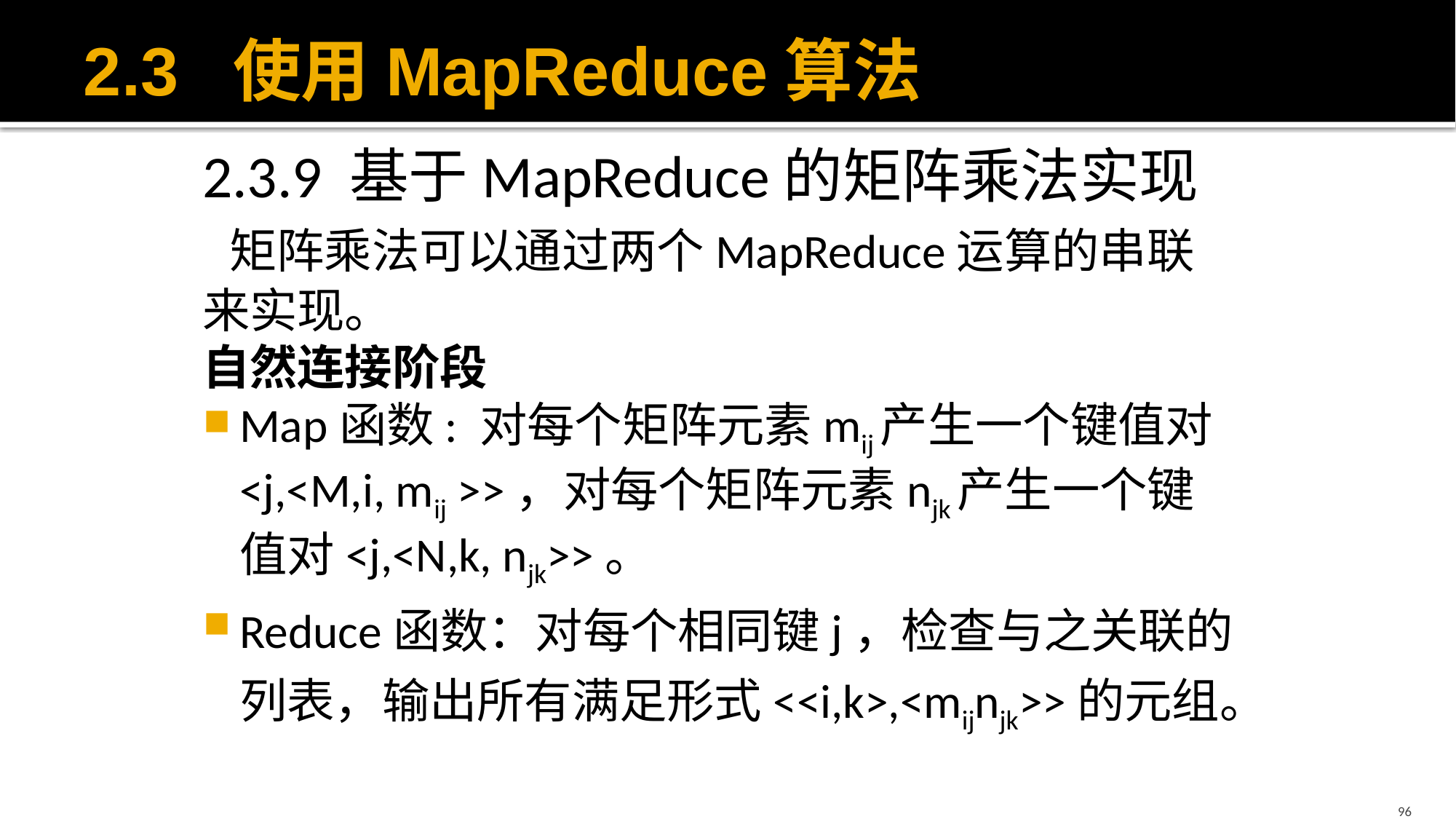

# 2.3  使用MapReduce算法
2.3.9 基于MapReduce的矩阵乘法实现
 矩阵乘法可以通过两个MapReduce运算的串联来实现。
自然连接阶段
Map函数: 对每个矩阵元素mij产生一个键值对<j,<M,i, mij >>，对每个矩阵元素njk产生一个键值对<j,<N,k, njk>>。
Reduce函数：对每个相同键j，检查与之关联的列表，输出所有满足形式<<i,k>,<mijnjk>>的元组。

96